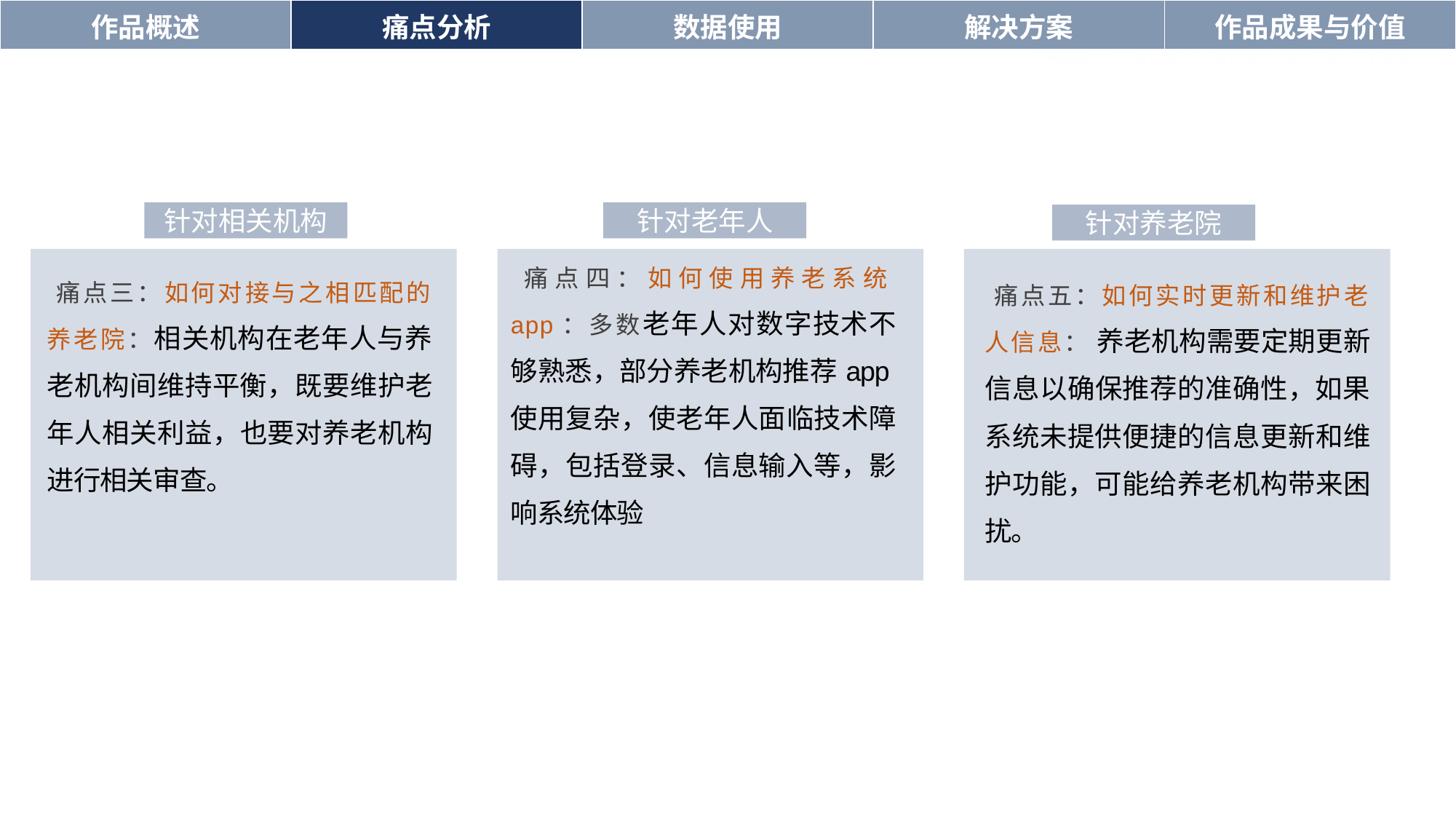

| 作品概述 | 痛点分析 | 数据使用 | 解决方案 | 作品成果与价值 |
| --- | --- | --- | --- | --- |
​痛点三：如何对接与之相匹配的养老院：相关机构在老年人与养老机构间维持平衡，既要维护老年人相关利益，也要对养老机构进行相关审查。​
针对相关机构
​痛点四：如何使用养老系统app：多数老年人对数字技术不够熟悉，部分养老机构推荐app使用复杂，使老年人面临技术障碍，包括登录、信息输入等，影响系统体验
​
​
针对老年人
针对养老院
​痛点五：如何实时更新和维护老人信息： 养老机构需要定期更新信息以确保推荐的准确性，如果系统未提供便捷的信息更新和维护功能，可能给养老机构带来困扰。
​
​